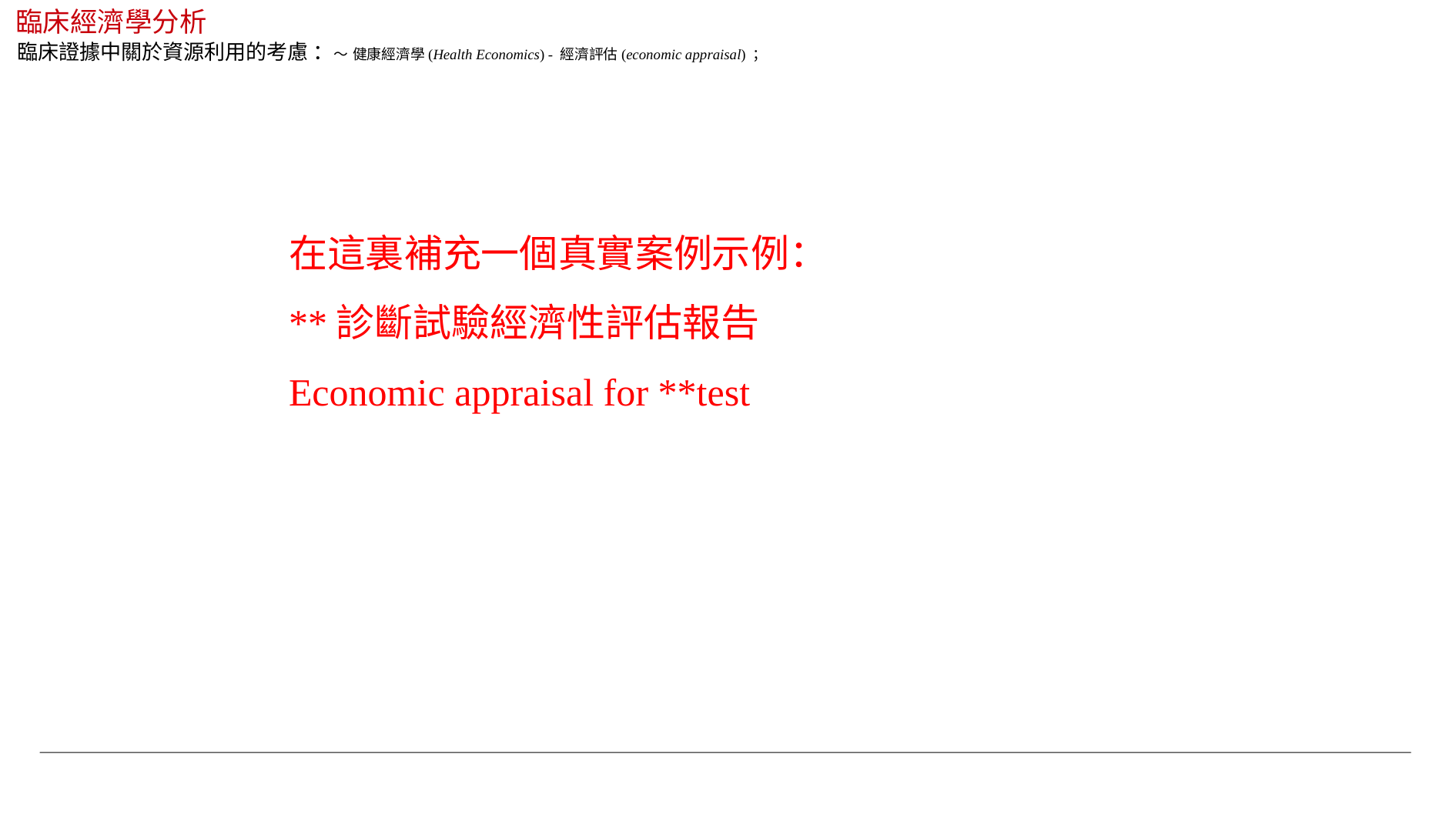

臨床經濟學分析
臨床證據中關於資源利用的考慮 ：～ 健康經濟學(Health Economics) - 經濟評估(economic appraisal) ；
在這裏補充一個真實案例示例：
**診斷試驗經濟性評估報告
Economic appraisal for **test